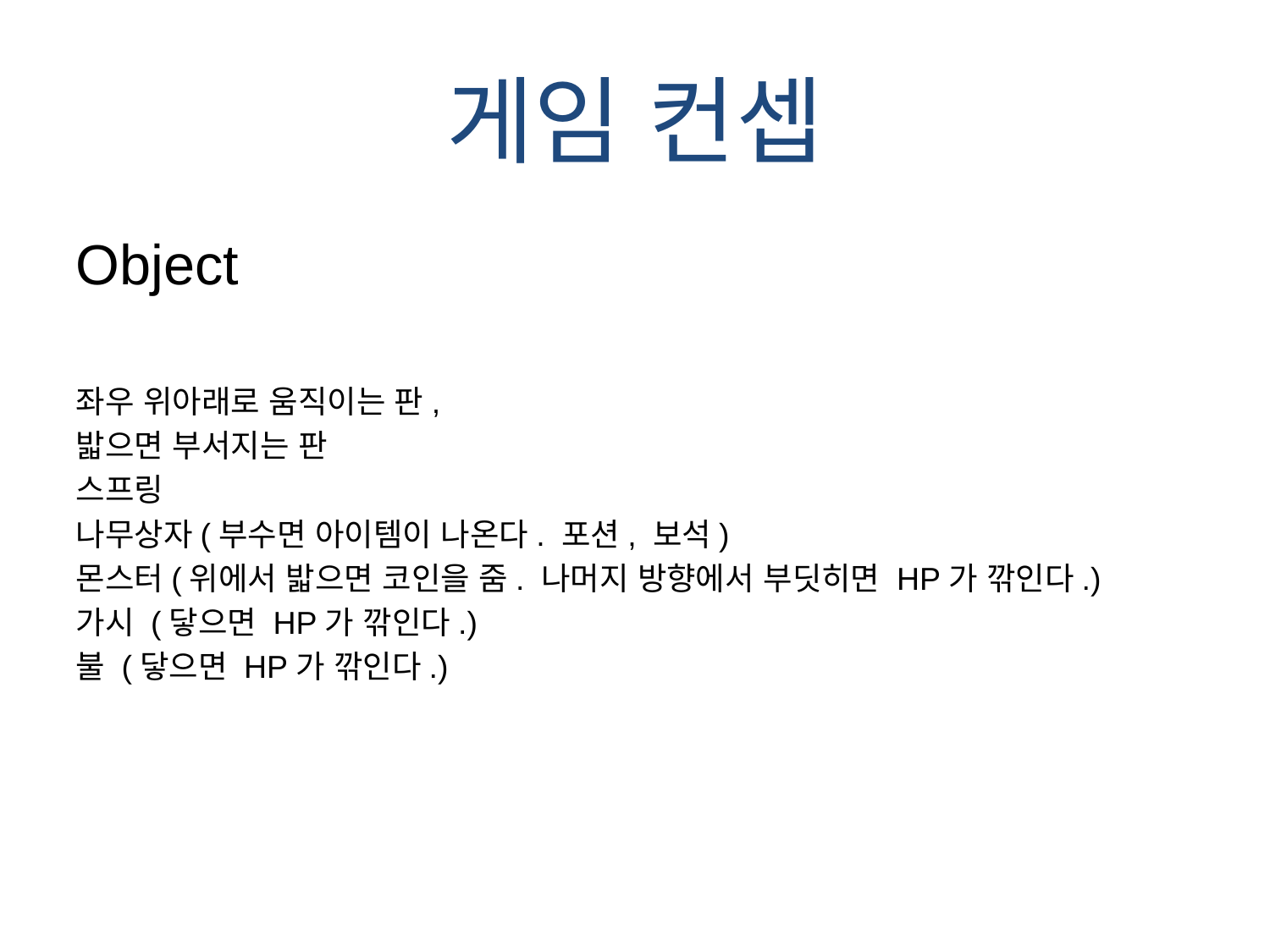

# 게임 컨셉
Object

좌우 위아래로 움직이는 판,
밟으면 부서지는 판
스프링
나무상자(부수면 아이템이 나온다. 포션, 보석)
몬스터(위에서 밟으면 코인을 줌. 나머지 방향에서 부딧히면 HP가 깎인다.)
가시 (닿으면 HP가 깎인다.)
불 (닿으면 HP가 깎인다.)